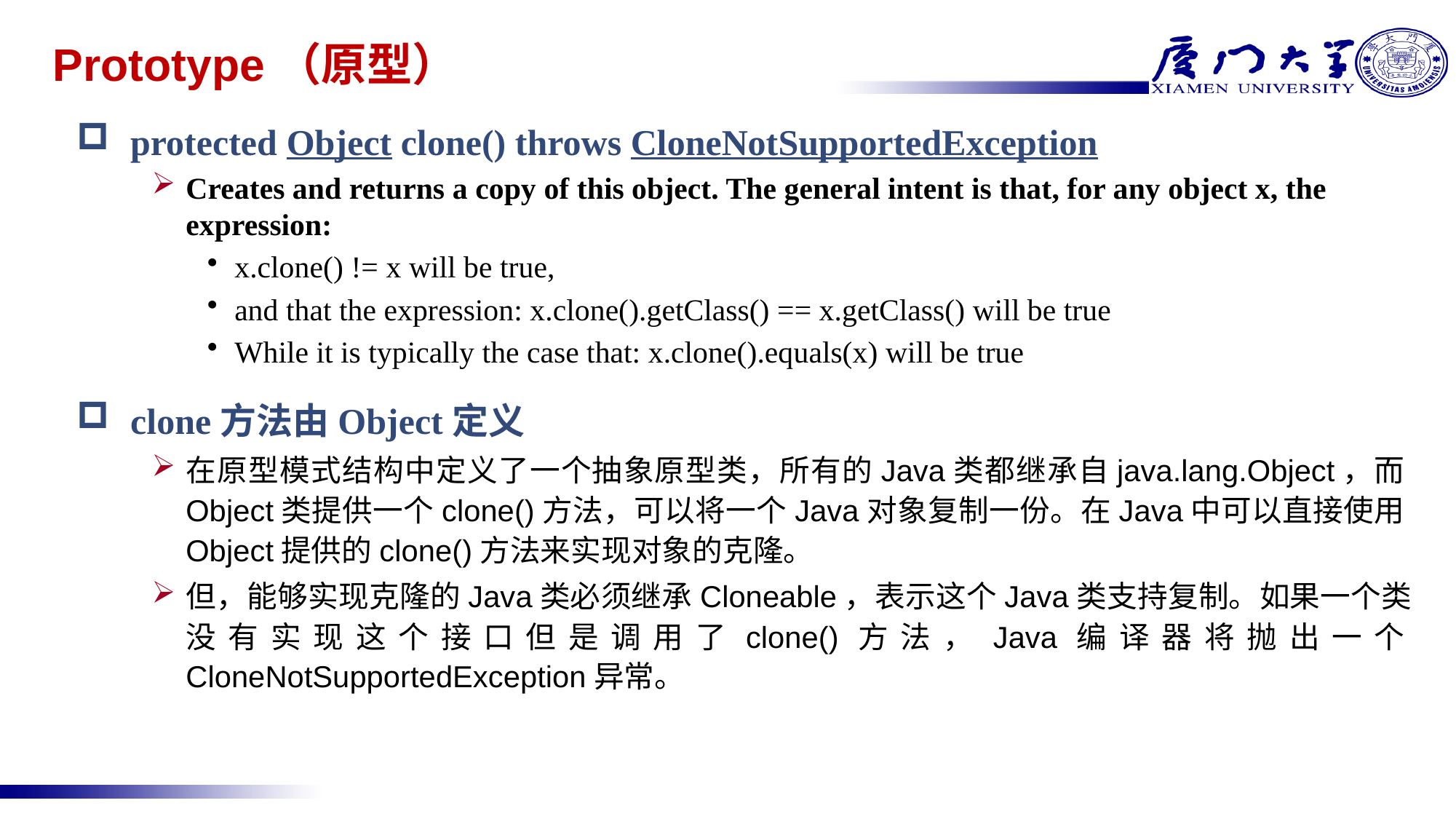

# Prototype（原型）
protected Object clone() throws CloneNotSupportedException
Creates and returns a copy of this object. The general intent is that, for any object x, the expression:
x.clone() != x will be true,
and that the expression: x.clone().getClass() == x.getClass() will be true
While it is typically the case that: x.clone().equals(x) will be true
clone方法由Object定义
在原型模式结构中定义了一个抽象原型类，所有的Java类都继承自java.lang.Object，而Object类提供一个clone()方法，可以将一个Java对象复制一份。在Java中可以直接使用Object提供的clone()方法来实现对象的克隆。
但，能够实现克隆的Java类必须继承Cloneable，表示这个Java类支持复制。如果一个类没有实现这个接口但是调用了clone()方法，Java编译器将抛出一个CloneNotSupportedException异常。